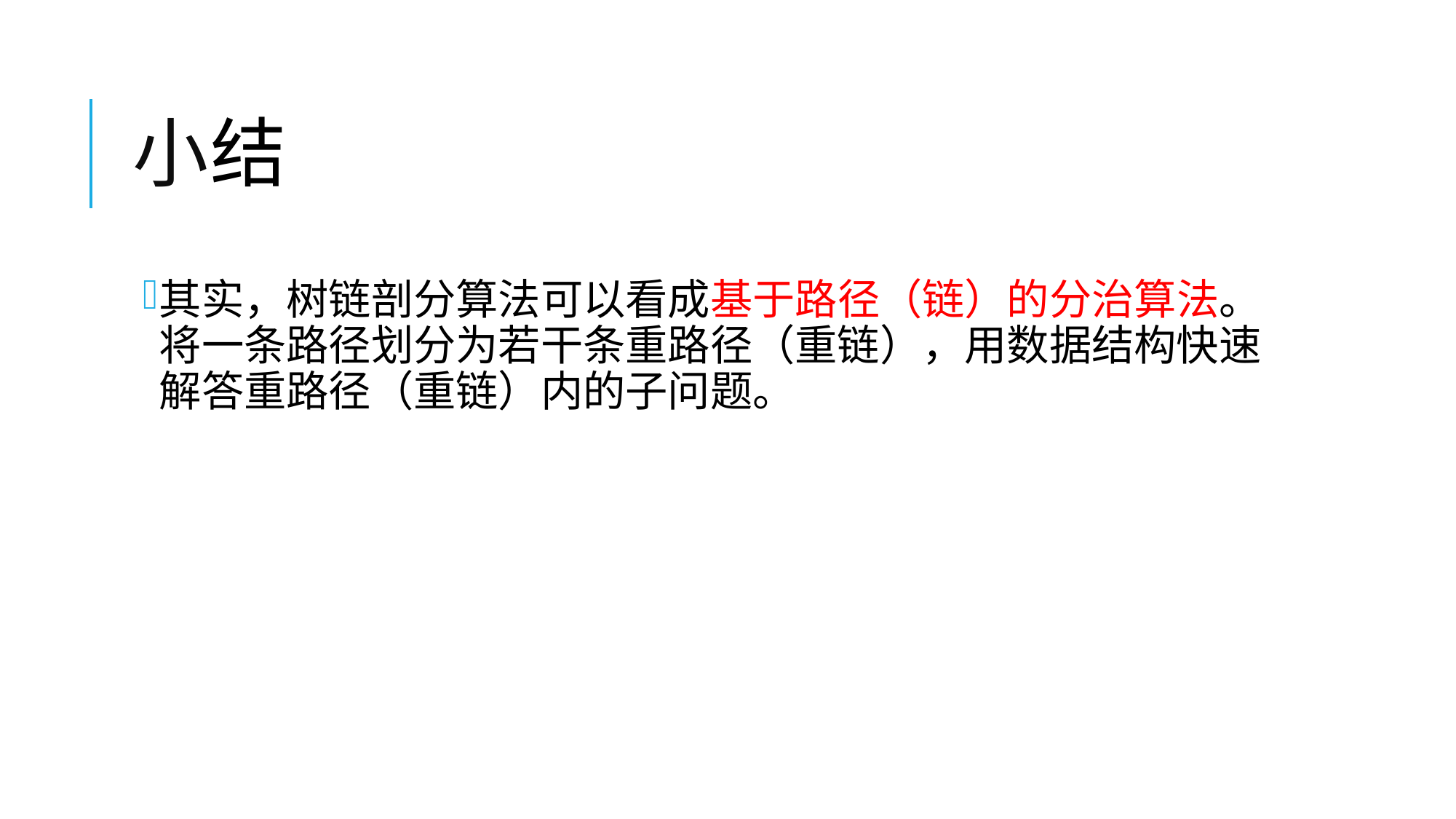

# 小结
其实，树链剖分算法可以看成基于路径（链）的分治算法。将一条路径划分为若干条重路径（重链），用数据结构快速解答重路径（重链）内的子问题。